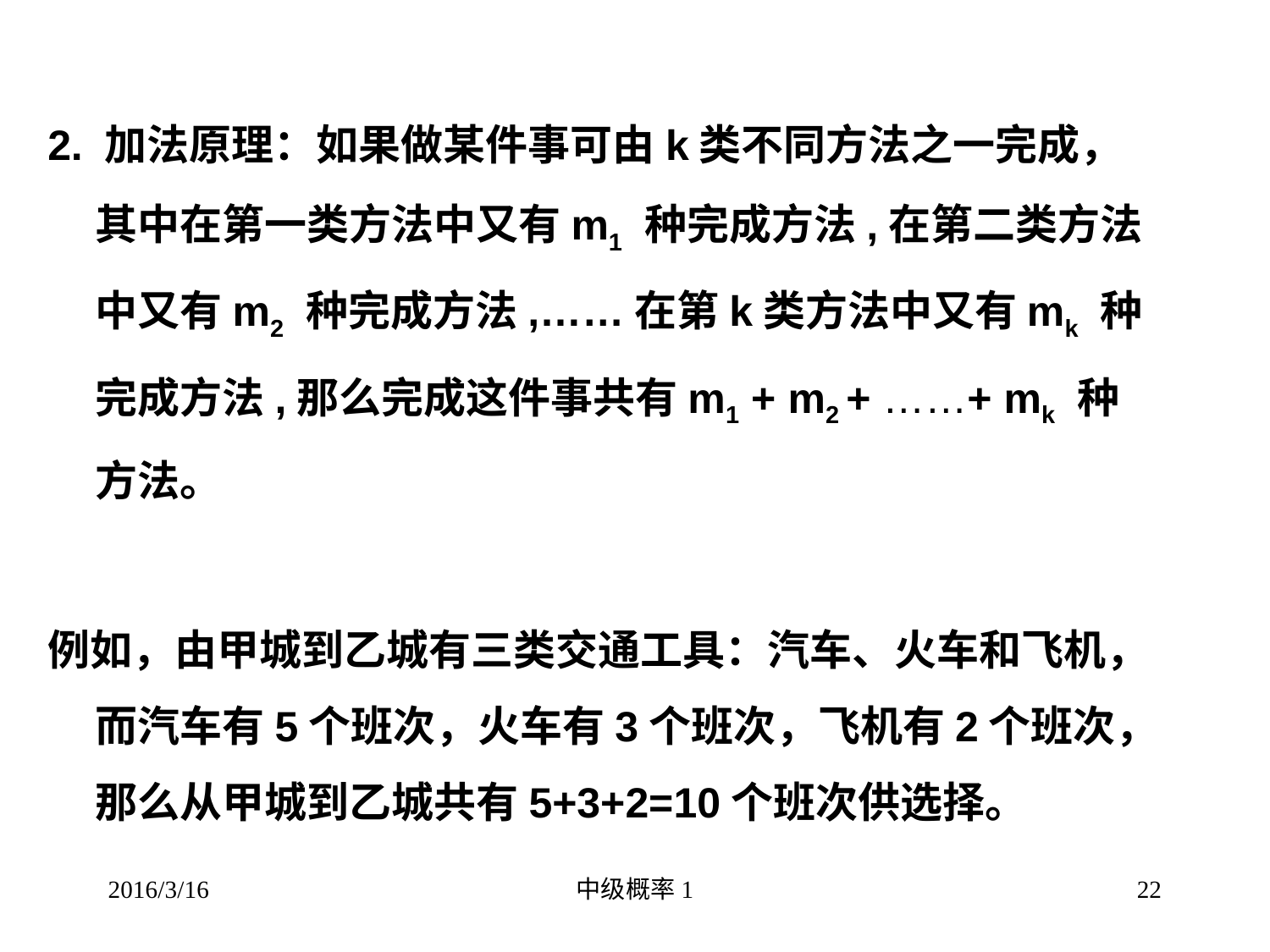

2. 加法原理：如果做某件事可由k类不同方法之一完成，其中在第一类方法中又有m1 种完成方法,在第二类方法中又有m2 种完成方法,……在第k类方法中又有mk 种完成方法,那么完成这件事共有m1 + m2 + ……+ mk 种方法。

例如，由甲城到乙城有三类交通工具：汽车、火车和飞机，而汽车有5个班次，火车有3个班次，飞机有2个班次，那么从甲城到乙城共有5+3+2=10个班次供选择。
2016/3/16
中级概率1
22